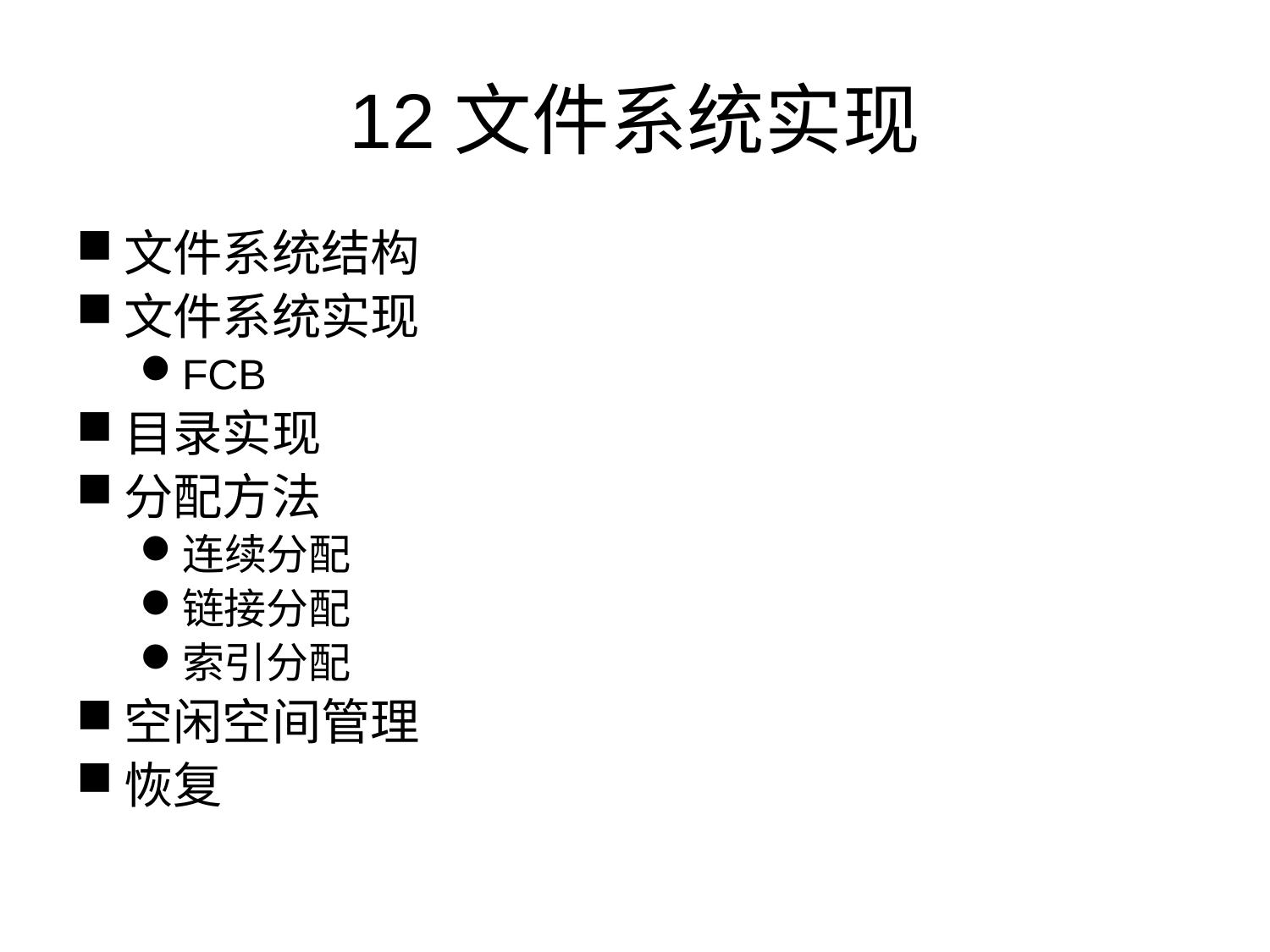

# 12文件系统实现
文件系统结构
文件系统实现
FCB
目录实现
分配方法
连续分配
链接分配
索引分配
空闲空间管理
恢复